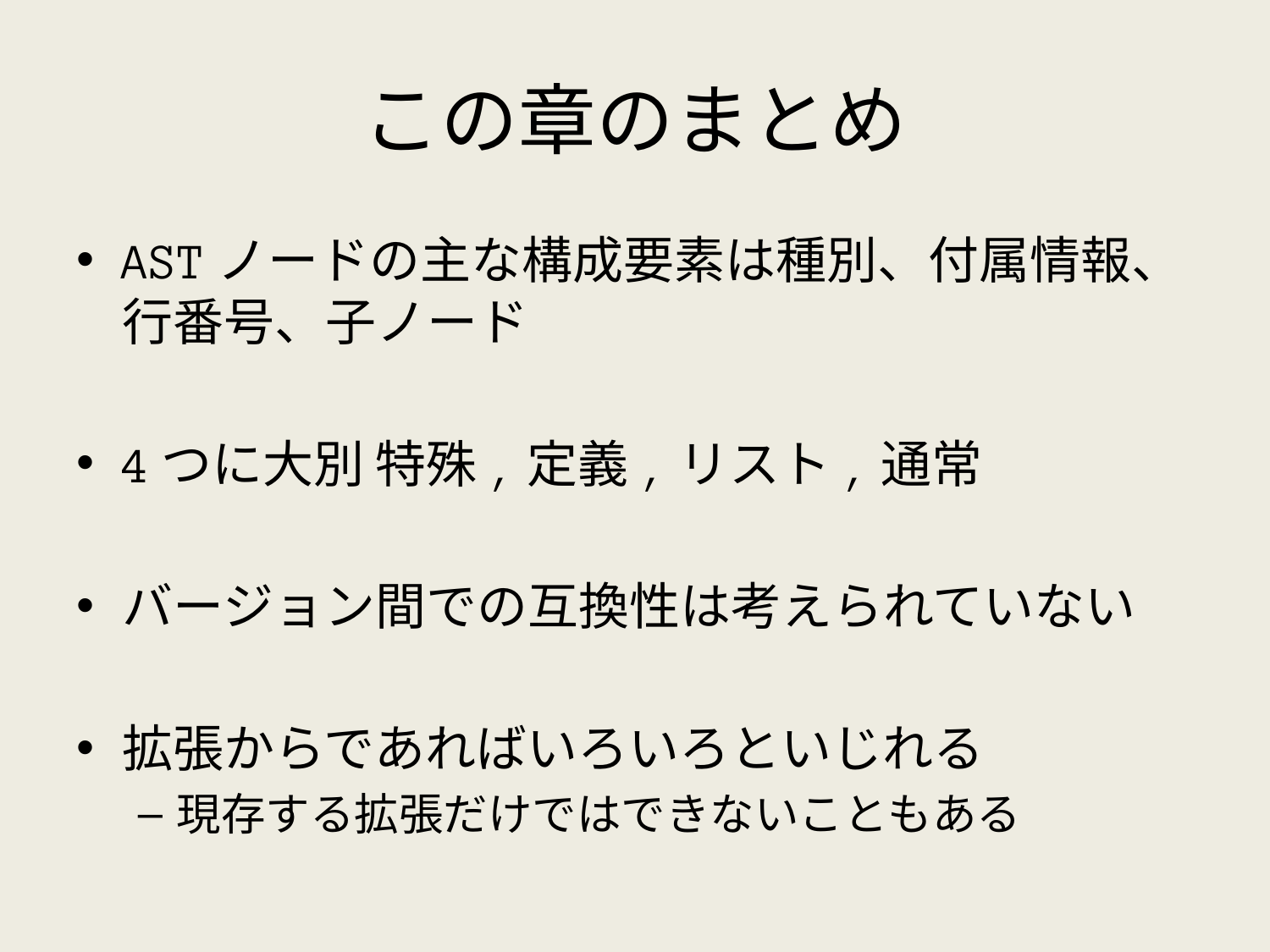

# この章のまとめ
ASTノードの主な構成要素は種別、付属情報、行番号、子ノード

4つに大別 特殊,定義,リスト,通常

バージョン間での互換性は考えられていない

拡張からであればいろいろといじれる
現存する拡張だけではできないこともある